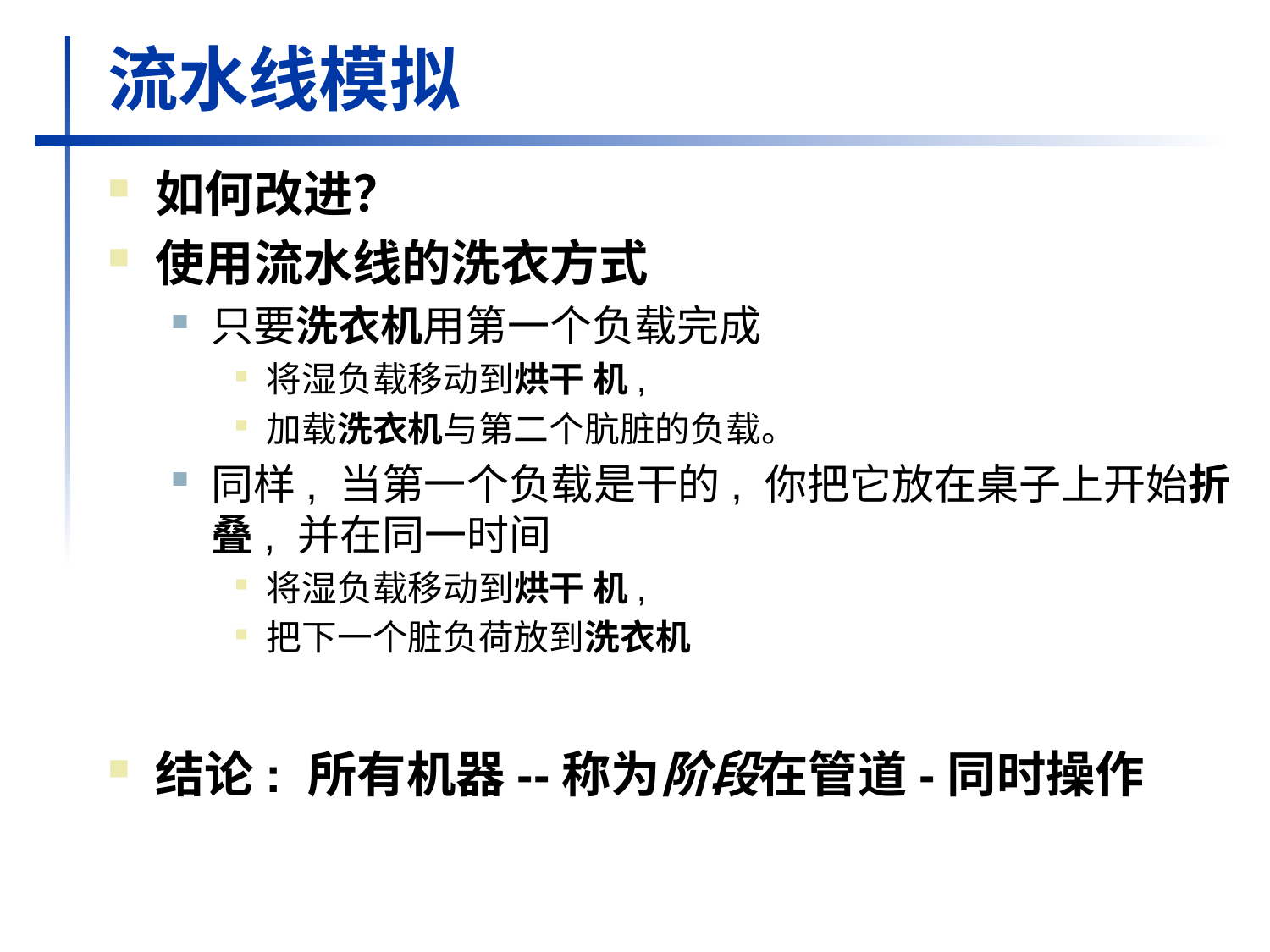

# 流水线模拟
如何改进？
使用流水线的洗衣方式
只要洗衣机用第一个负载完成
将湿负载移动到烘干 机,
加载洗衣机与第二个肮脏的负载。
同样, 当第一个负载是干的, 你把它放在桌子上开始折叠, 并在同一时间
将湿负载移动到烘干 机,
把下一个脏负荷放到洗衣机

结论: 所有机器--称为阶段在管道-同时操作